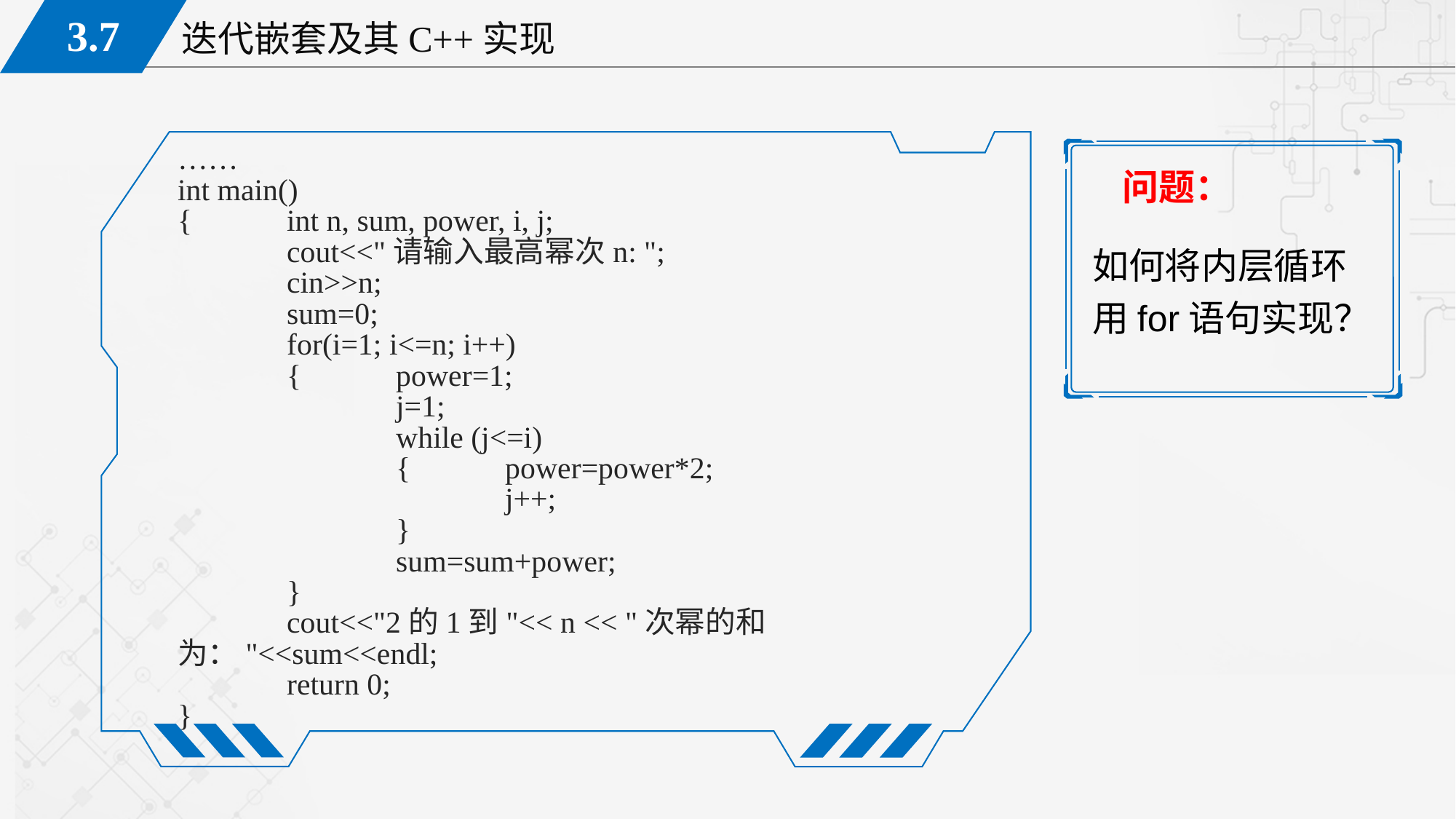

……
int main()
{	int n, sum, power, i, j;
	cout<<"请输入最高幂次n: ";
	cin>>n;
	sum=0;
	for(i=1; i<=n; i++)
	{	power=1;
		j=1;
		while (j<=i)
		{	power=power*2;
			j++;
		}
		sum=sum+power;
	}
	cout<<"2的1到"<< n << "次幂的和为："<<sum<<endl;
	return 0;
}

    问题：
如何将内层循环用for语句实现？